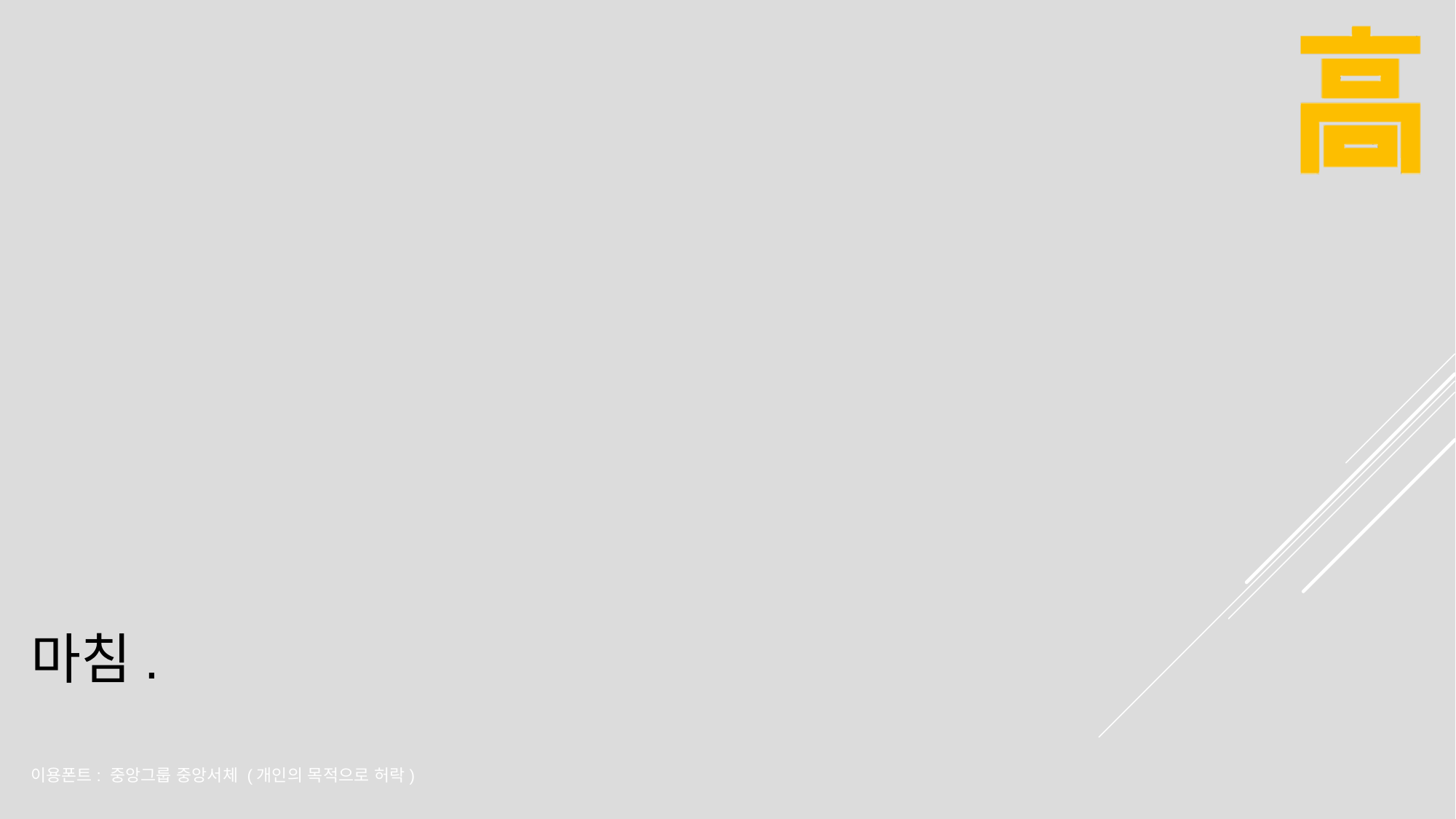

마침.
이용폰트: 중앙그룹 중앙서체 (개인의 목적으로 허락)